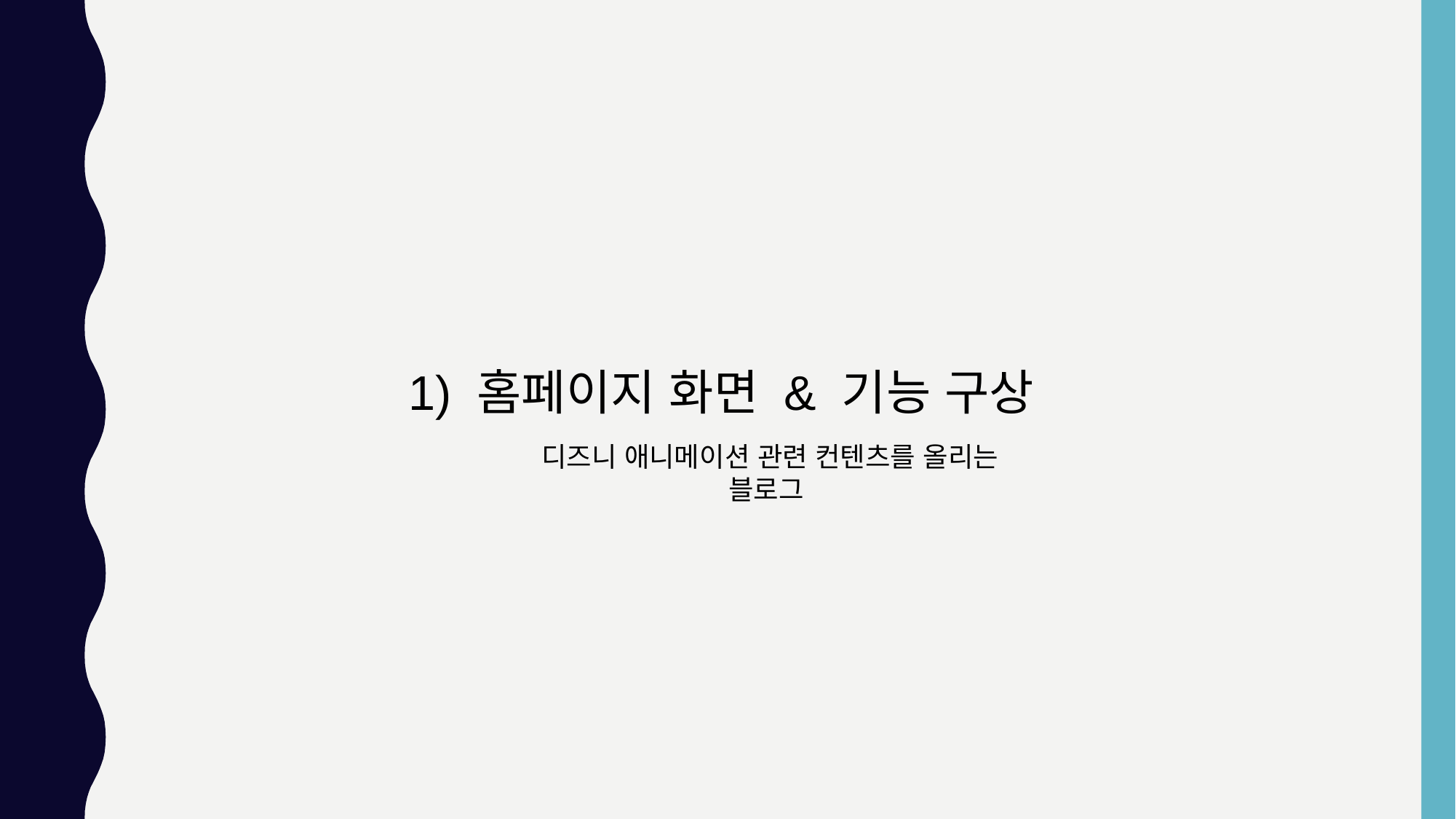

1) 홈페이지 화면 & 기능 구상
디즈니 애니메이션 관련 컨텐츠를 올리는 블로그